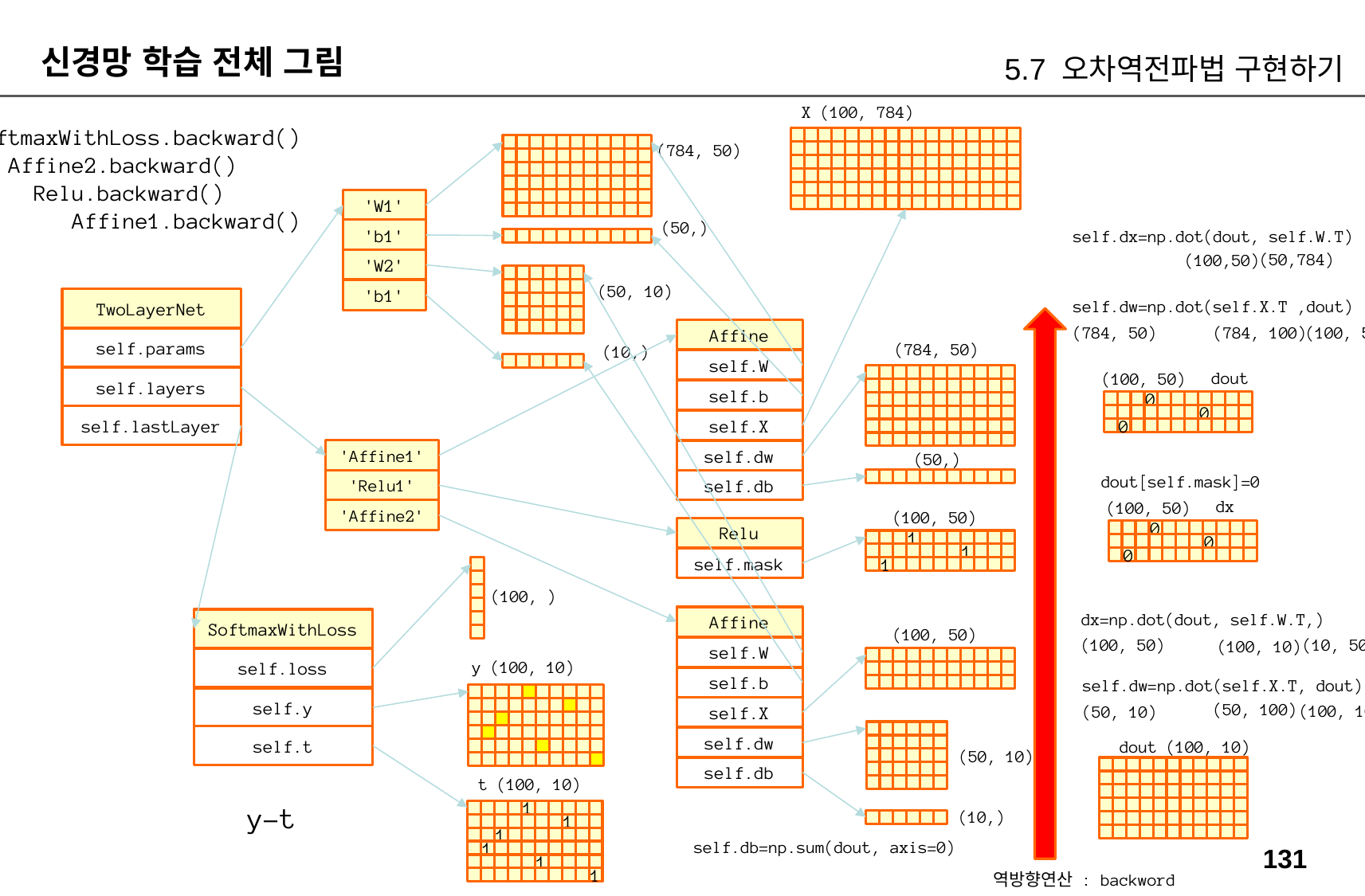

신경망 학습 전체 그림
5.7 오차역전파법 구현하기
X (100, 784)
SoftmaxWithLoss.backward()
   Affine2.backward()
     Relu.backward()
        Affine1.backward()

(784, 50)

'W1'
(50,)
self.dx=np.dot(dout, self.W.T)
'b1'

(50,784)
(100,50)
'W2'

(50, 10)
'b1'
TwoLayerNet
self.dw=np.dot(self.X.T ,dout)

(784, 100)
(100, 50)
(784, 50)
Affine
self.params
(784, 50)
(10,)
self.W

dout
(100, 50)

self.layers
self.b

0

0

0

self.lastLayer
self.X
'Affine1'
self.dw
(50,)
dout[self.mask]=0

'Relu1'
self.db
dx
(100, 50)
'Affine2'
(100, 50)
Relu

0

0

0

1

1

1

self.mask

(100, )
dx=np.dot(dout, self.W.T,)
Affine
SoftmaxWithLoss
(100, 50)
(10, 50)
(100, 50)
(100, 10)
self.W

self.loss
y (100, 10)
self.b
self.dw=np.dot(self.X.T, dout)

self.y
(50, 100)
(100, 10)
(50, 10)
self.X

self.t
self.dw
dout (100, 10)

(50, 10)

self.db

t (100, 10)
y-t
(10,)

1

1

1

self.db=np.sum(dout, axis=0)

1

1

역방향연산 : backword

1